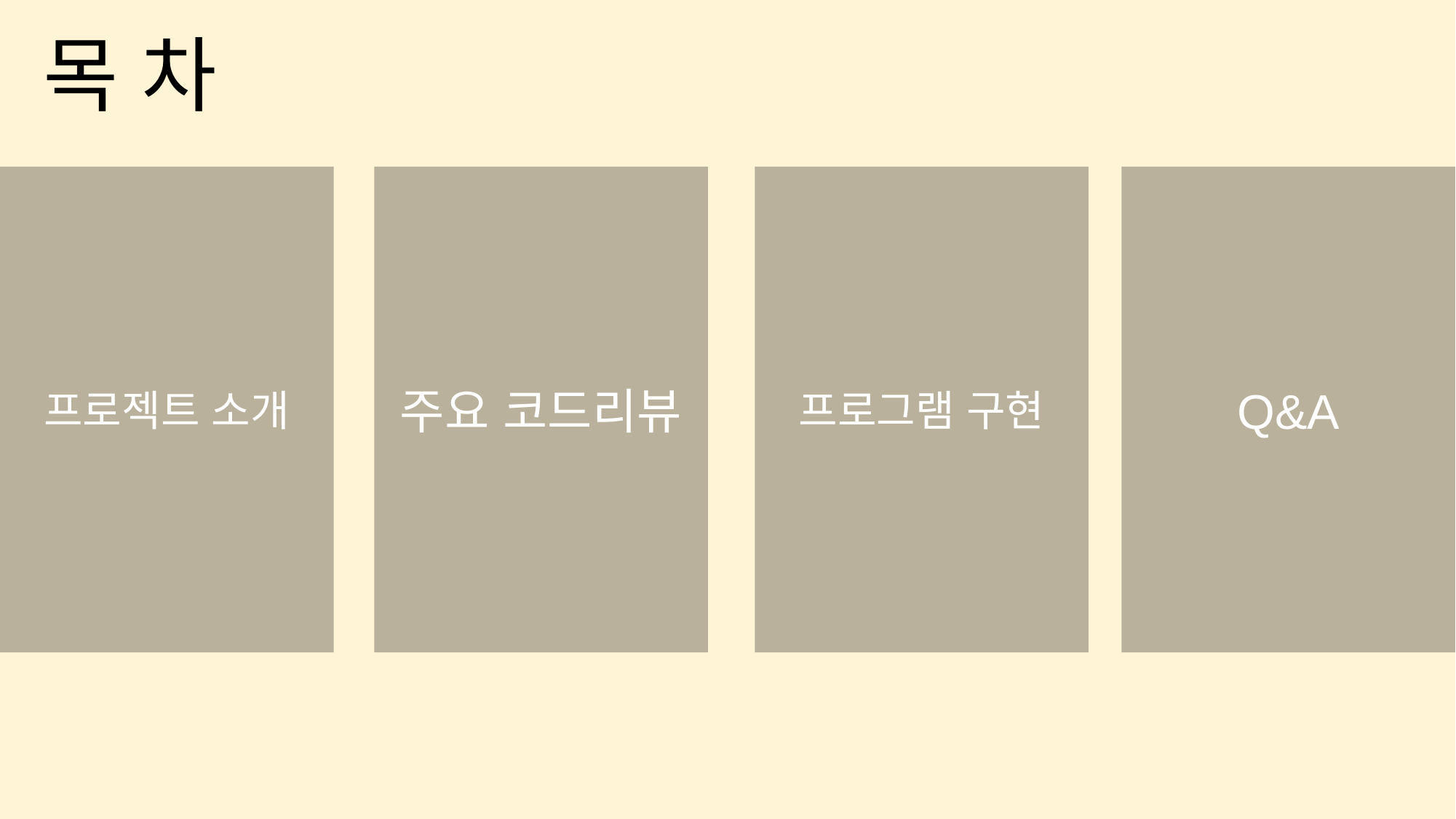

목 차
프로젝트 소개
주요 코드리뷰
프로그램 구현
Q&A